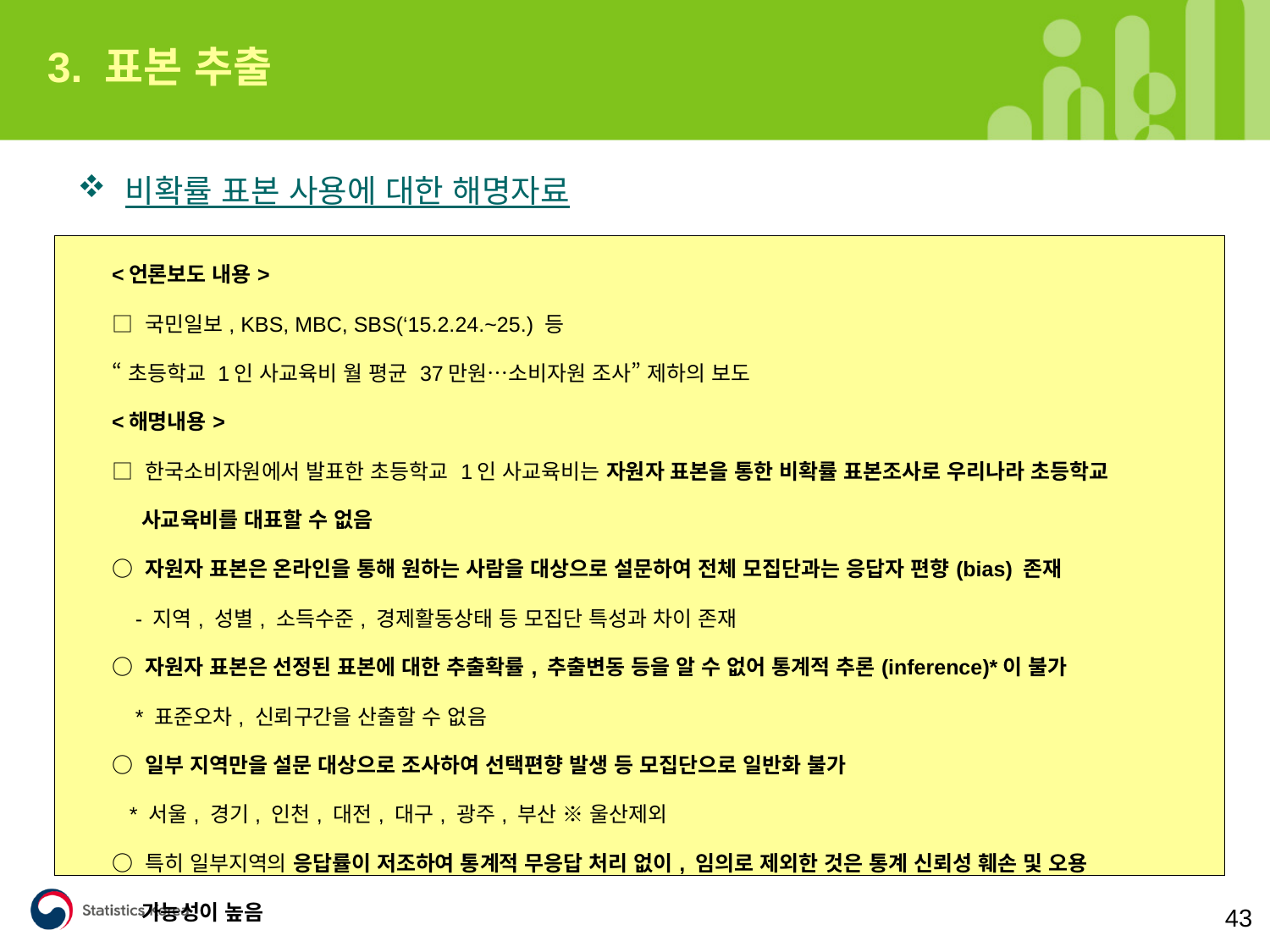

3. 표본 추출
비확률 표본 사용에 대한 해명자료
| <언론보도 내용> □ 국민일보, KBS, MBC, SBS(‘15.2.24.~25.) 등 “초등학교 1인 사교육비 월 평균 37만원…소비자원 조사” 제하의 보도 <해명내용> □ 한국소비자원에서 발표한 초등학교 1인 사교육비는 자원자 표본을 통한 비확률 표본조사로 우리나라 초등학교 사교육비를 대표할 수 없음 ○ 자원자 표본은 온라인을 통해 원하는 사람을 대상으로 설문하여 전체 모집단과는 응답자 편향(bias) 존재 - 지역, 성별, 소득수준, 경제활동상태 등 모집단 특성과 차이 존재 ○ 자원자 표본은 선정된 표본에 대한 추출확률, 추출변동 등을 알 수 없어 통계적 추론(inference)\*이 불가 \* 표준오차, 신뢰구간을 산출할 수 없음 ○ 일부 지역만을 설문 대상으로 조사하여 선택편향 발생 등 모집단으로 일반화 불가 \* 서울, 경기, 인천, 대전, 대구, 광주, 부산 ※ 울산제외 ○ 특히 일부지역의 응답률이 저조하여 통계적 무응답 처리 없이, 임의로 제외한 것은 통계 신뢰성 훼손 및 오용 가능성이 높음 |
| --- |